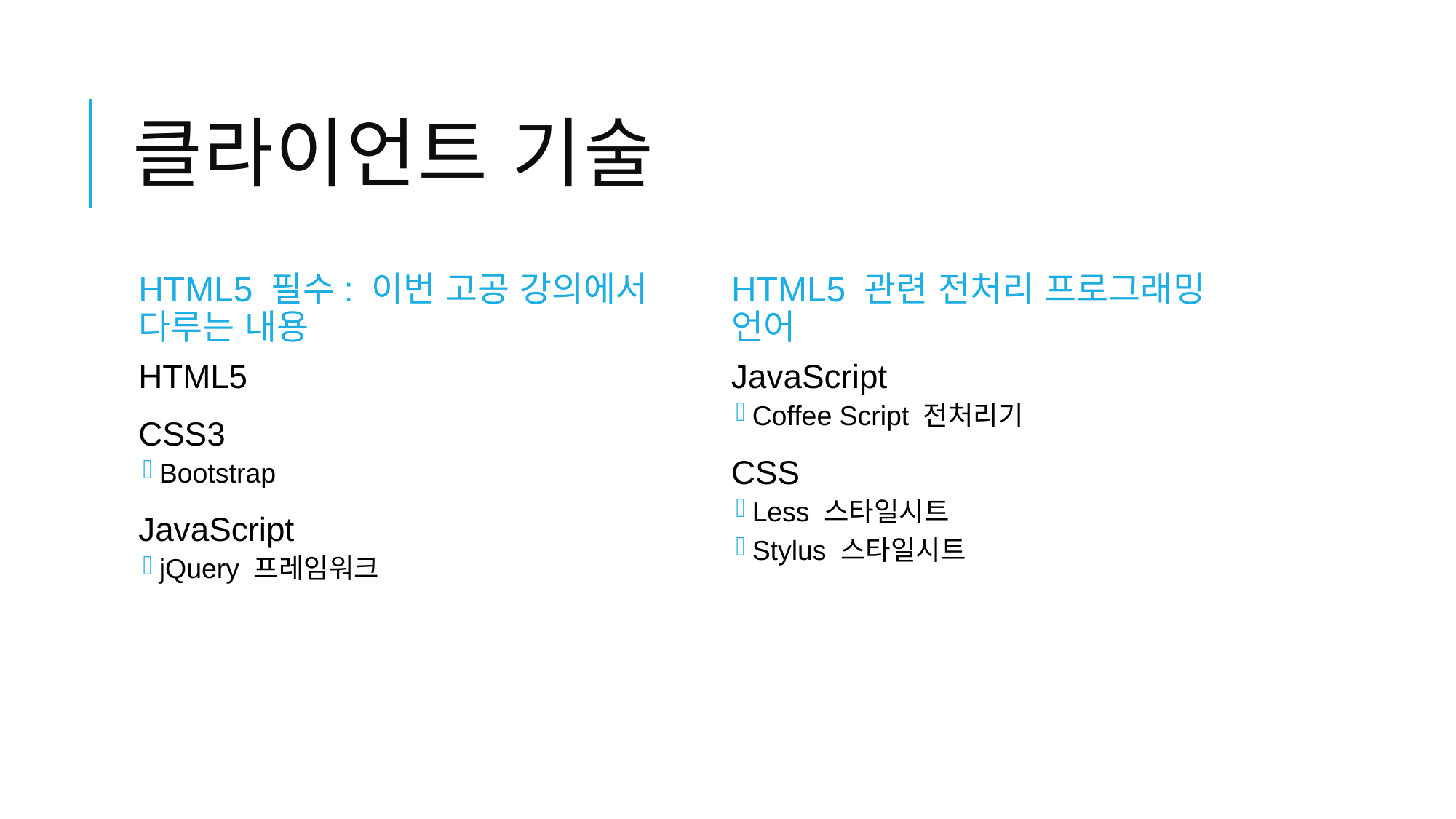

# 클라이언트 기술
HTML5 필수: 이번 고공 강의에서 다루는 내용
HTML5 관련 전처리 프로그래밍 언어
HTML5
CSS3
Bootstrap
JavaScript
jQuery 프레임워크
JavaScript
Coffee Script 전처리기
CSS
Less 스타일시트
Stylus 스타일시트